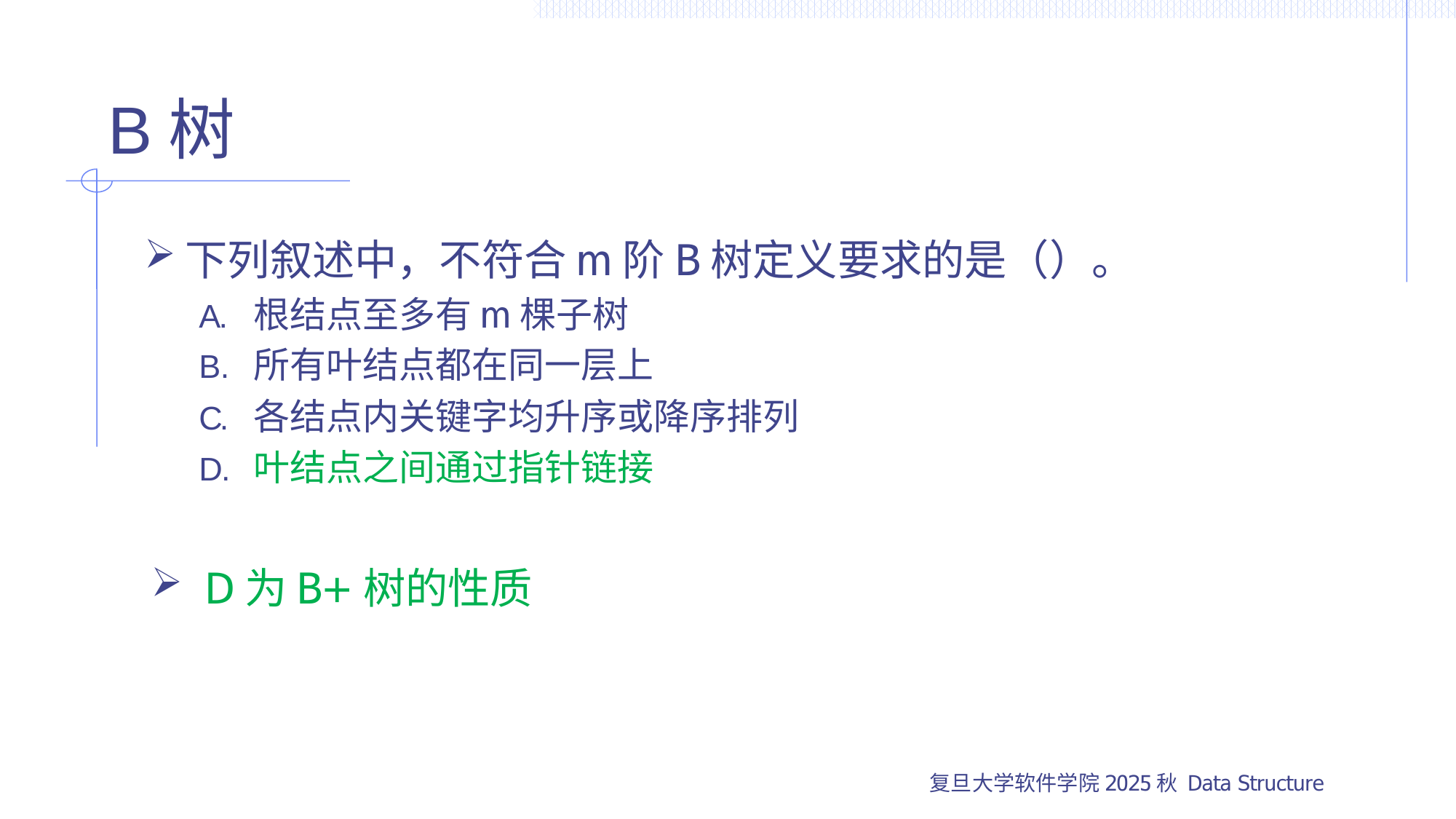

# B树
下列叙述中，不符合m阶B树定义要求的是（）。
根结点至多有m棵子树
所有叶结点都在同一层上
各结点内关键字均升序或降序排列
叶结点之间通过指针链接

D为B+树的性质